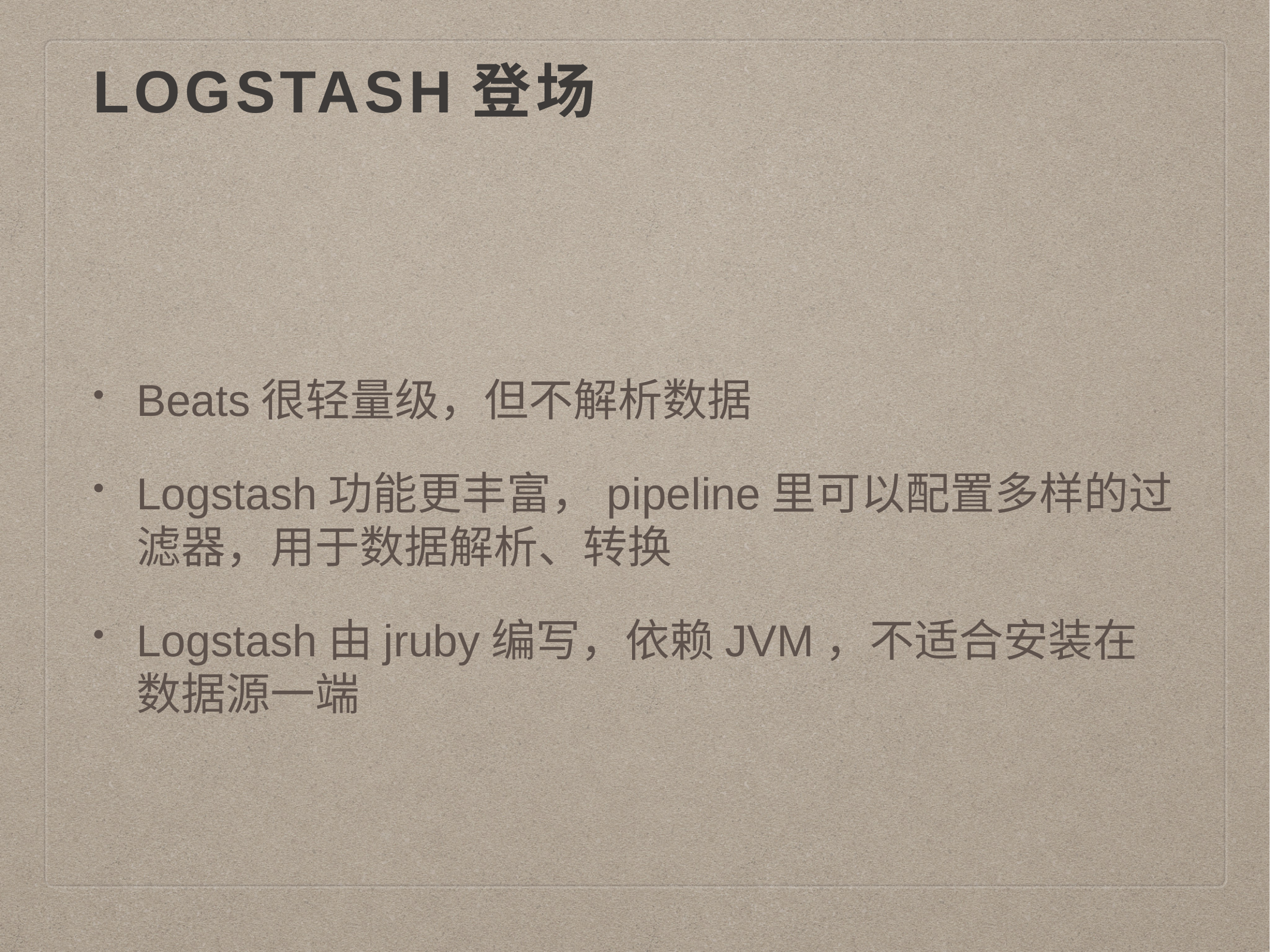

# Logstash登场
Beats很轻量级，但不解析数据
Logstash功能更丰富，pipeline里可以配置多样的过滤器，用于数据解析、转换
Logstash由jruby编写，依赖JVM，不适合安装在数据源一端
11